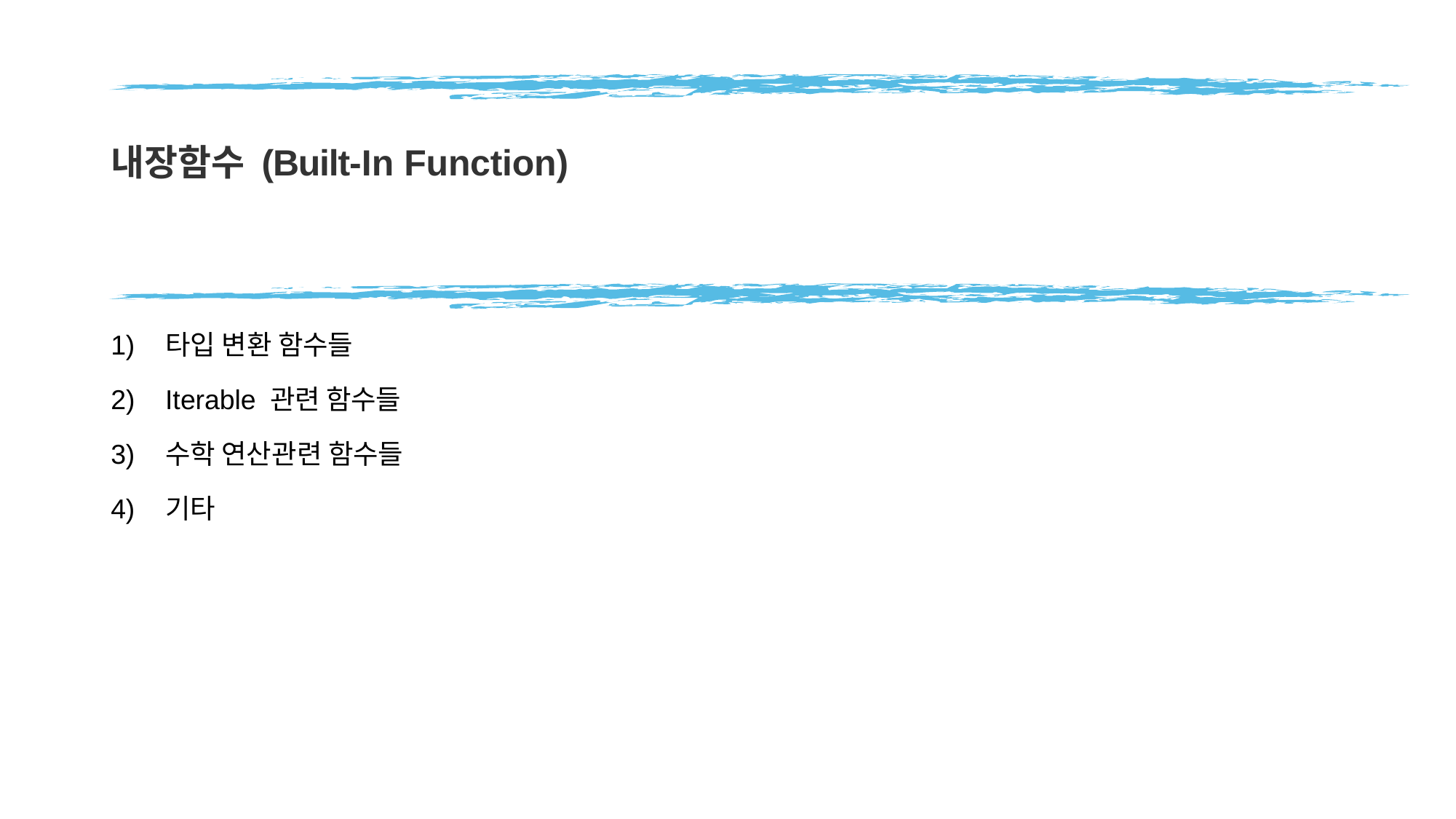

# 내장함수 (Built-In Function)

타입 변환 함수들
Iterable 관련 함수들
수학 연산관련 함수들
기타